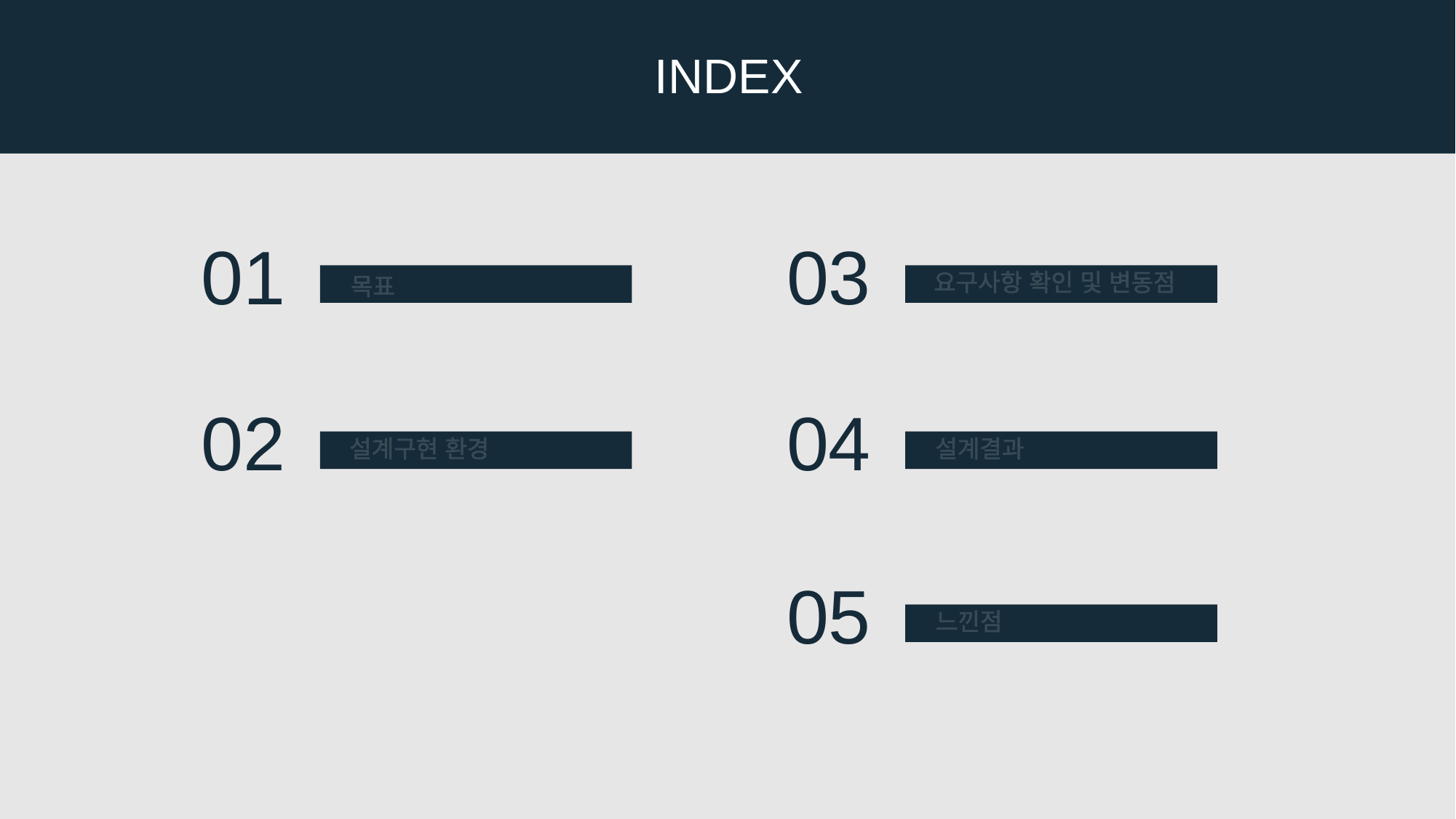

INDEX

01
03
요구사항 확인 및 변동점

목표
02
04
설계구현 환경
설계결과

05
느낀점